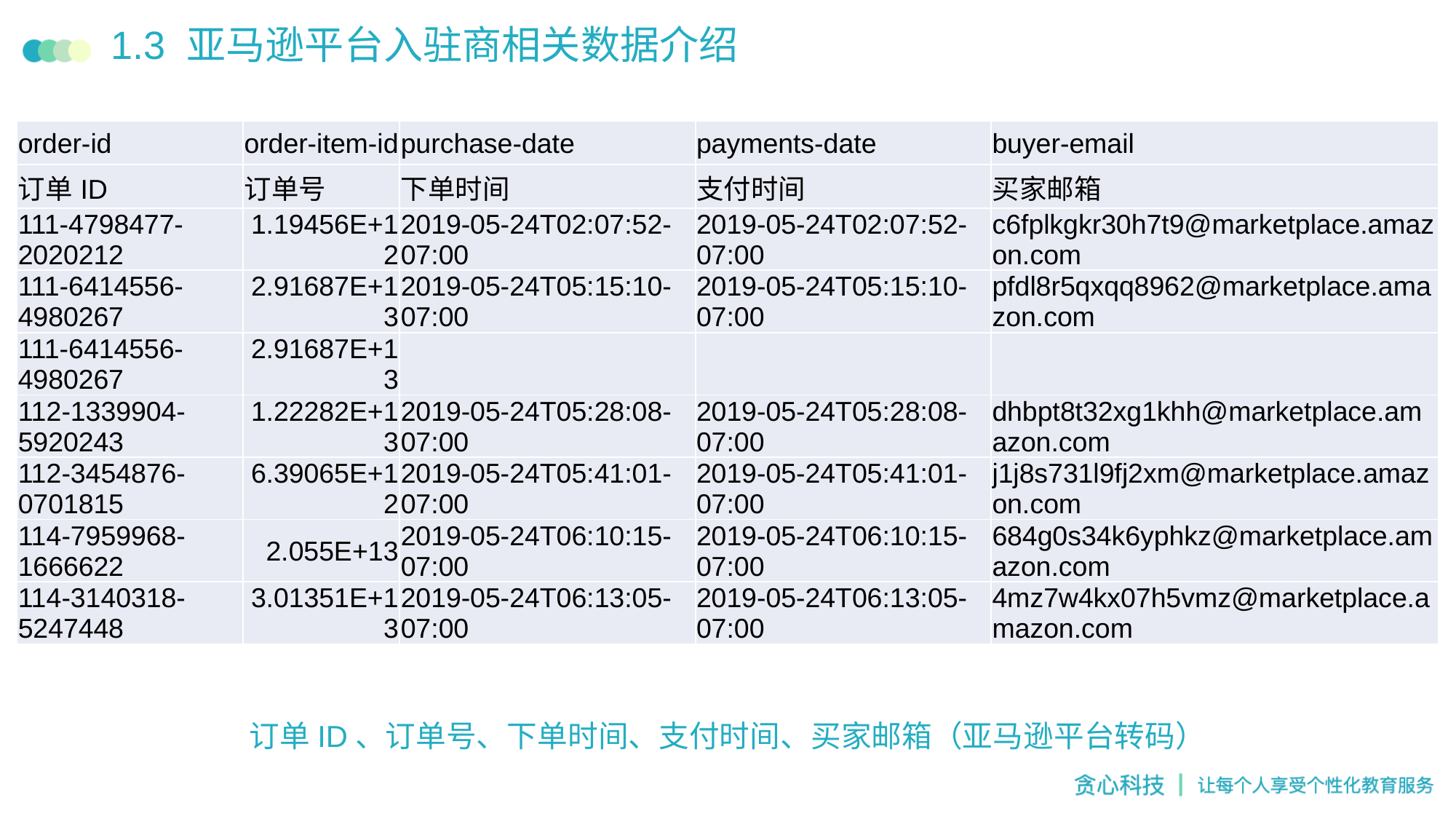

# 1.3 亚马逊平台入驻商相关数据介绍
| order-id | order-item-id | purchase-date | payments-date | buyer-email |
| --- | --- | --- | --- | --- |
| 订单ID | 订单号 | 下单时间 | 支付时间 | 买家邮箱 |
| 111-4798477-2020212 | 1.19456E+12 | 2019-05-24T02:07:52-07:00 | 2019-05-24T02:07:52-07:00 | c6fplkgkr30h7t9@marketplace.amazon.com |
| 111-6414556-4980267 | 2.91687E+13 | 2019-05-24T05:15:10-07:00 | 2019-05-24T05:15:10-07:00 | pfdl8r5qxqq8962@marketplace.amazon.com |
| 111-6414556-4980267 | 2.91687E+13 |  |  |  |
| 112-1339904-5920243 | 1.22282E+13 | 2019-05-24T05:28:08-07:00 | 2019-05-24T05:28:08-07:00 | dhbpt8t32xg1khh@marketplace.amazon.com |
| 112-3454876-0701815 | 6.39065E+12 | 2019-05-24T05:41:01-07:00 | 2019-05-24T05:41:01-07:00 | j1j8s731l9fj2xm@marketplace.amazon.com |
| 114-7959968-1666622 | 2.055E+13 | 2019-05-24T06:10:15-07:00 | 2019-05-24T06:10:15-07:00 | 684g0s34k6yphkz@marketplace.amazon.com |
| 114-3140318-5247448 | 3.01351E+13 | 2019-05-24T06:13:05-07:00 | 2019-05-24T06:13:05-07:00 | 4mz7w4kx07h5vmz@marketplace.amazon.com |
订单ID、订单号、下单时间、支付时间、买家邮箱（亚马逊平台转码）